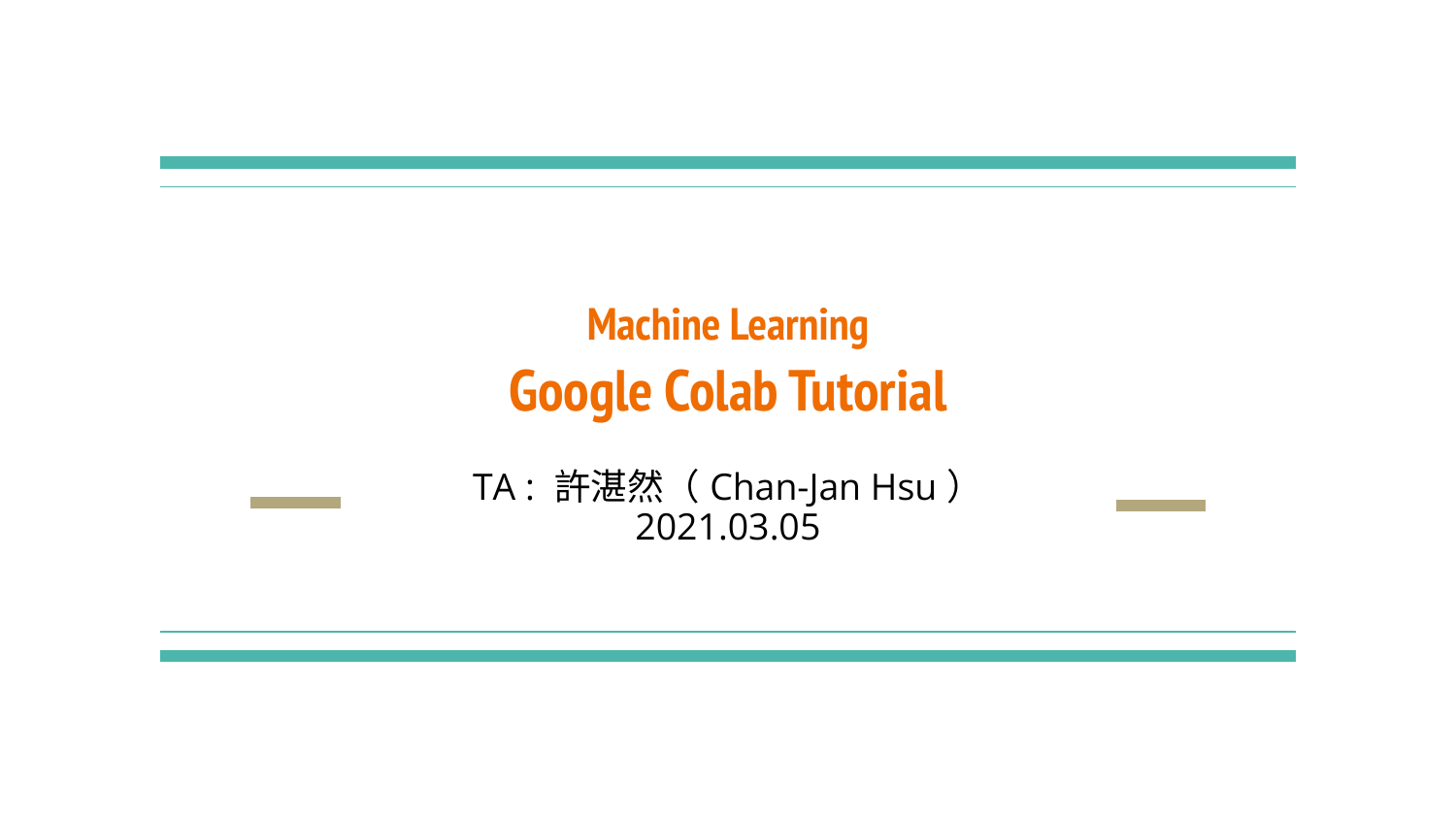

# Machine Learning
Google Colab Tutorial
TA : 許湛然（Chan-Jan Hsu）
2021.03.05